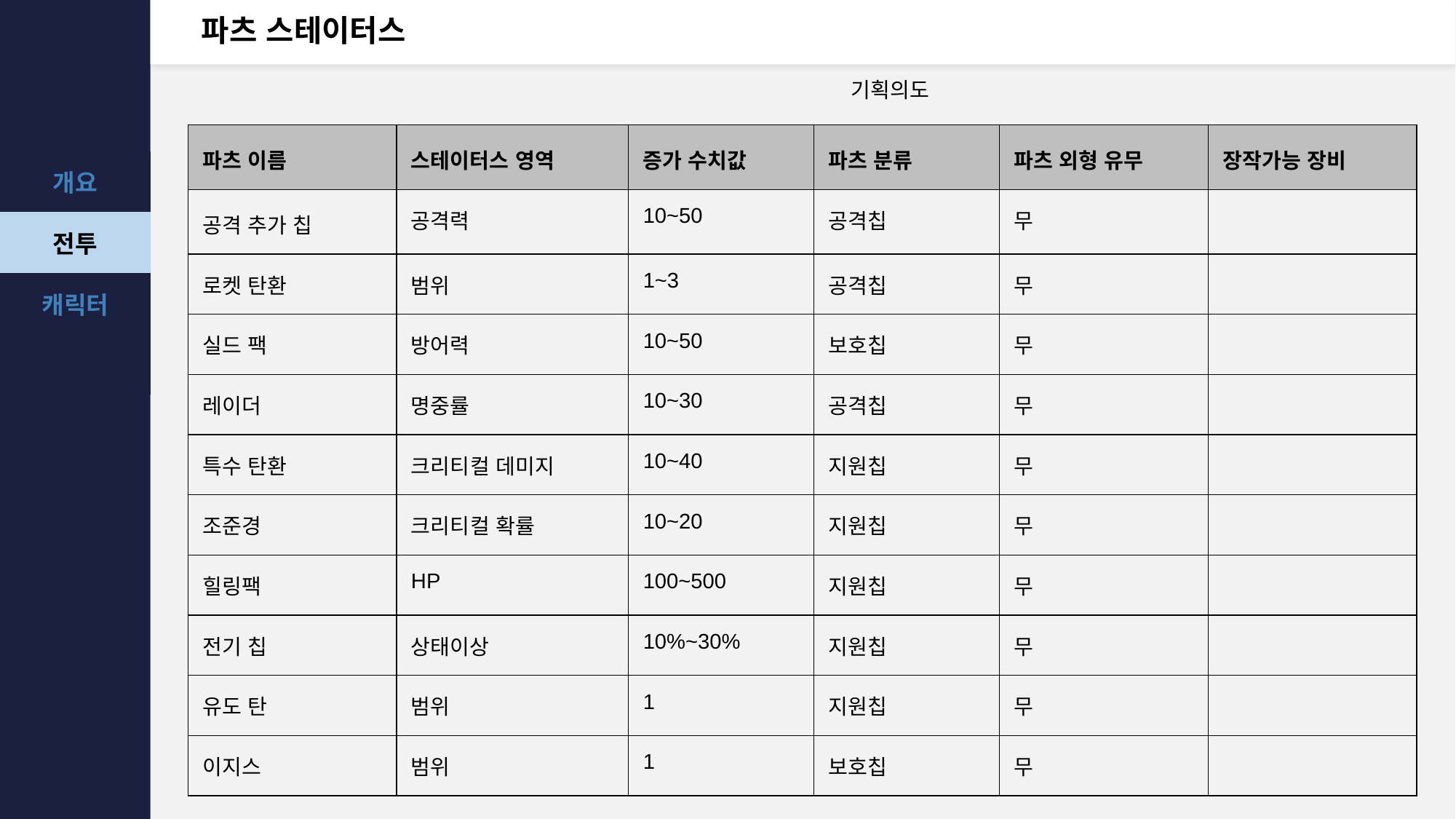

# 파츠 스테이터스
기획의도
| 파츠 이름 | 스테이터스 영역 | 증가 수치값 | 파츠 분류 | 파츠 외형 유무 | 장작가능 장비 |
| --- | --- | --- | --- | --- | --- |
| 공격 추가 칩 | 공격력 | 10~50 | 공격칩 | 무 |  |
| 로켓 탄환 | 범위 | 1~3 | 공격칩 | 무 |  |
| 실드 팩 | 방어력 | 10~50 | 보호칩 | 무 |  |
| 레이더 | 명중률 | 10~30 | 공격칩 | 무 |  |
| 특수 탄환 | 크리티컬 데미지 | 10~40 | 지원칩 | 무 |  |
| 조준경 | 크리티컬 확률 | 10~20 | 지원칩 | 무 |  |
| 힐링팩 | HP | 100~500 | 지원칩 | 무 |  |
| 전기 칩 | 상태이상 | 10%~30% | 지원칩 | 무 |  |
| 유도 탄 | 범위 | 1 | 지원칩 | 무 |  |
| 이지스 | 범위 | 1 | 보호칩 | 무 |  |